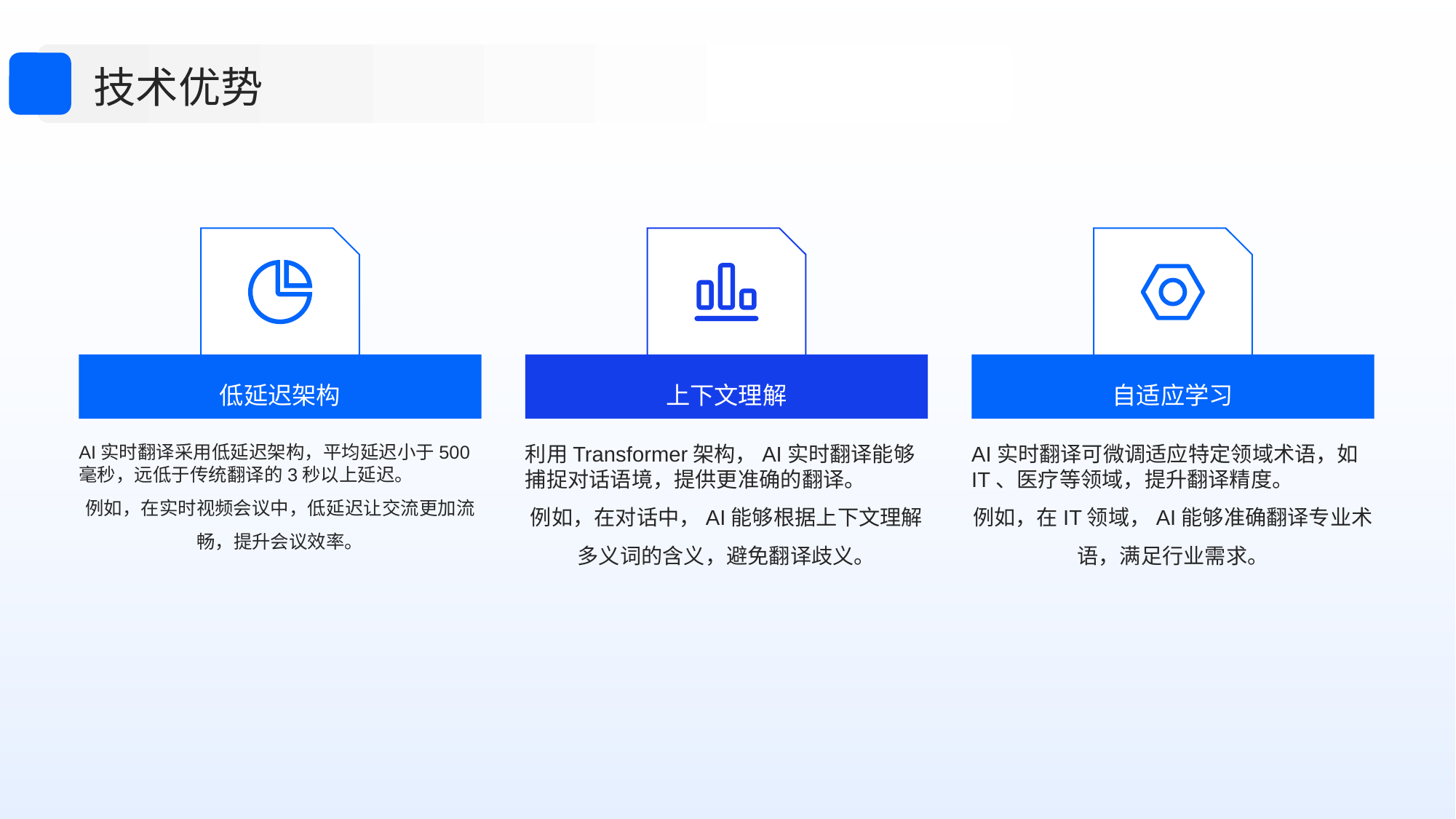

技术优势

低延迟架构
上下文理解
自适应学习
AI实时翻译采用低延迟架构，平均延迟小于500毫秒，远低于传统翻译的3秒以上延迟。
例如，在实时视频会议中，低延迟让交流更加流畅，提升会议效率。
利用Transformer架构，AI实时翻译能够捕捉对话语境，提供更准确的翻译。
例如，在对话中，AI能够根据上下文理解多义词的含义，避免翻译歧义。
AI实时翻译可微调适应特定领域术语，如IT、医疗等领域，提升翻译精度。
例如，在IT领域，AI能够准确翻译专业术语，满足行业需求。